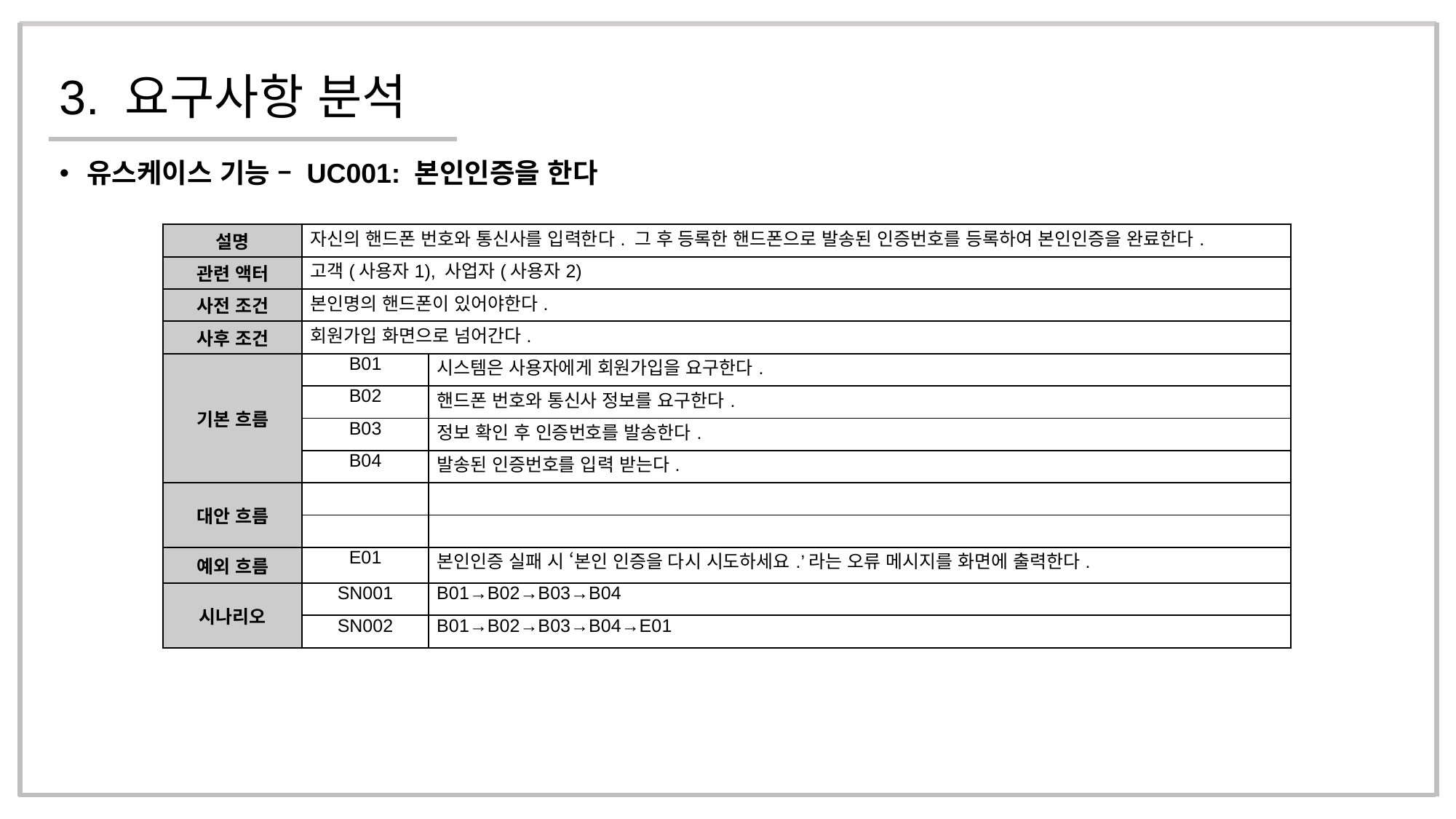

# 3. 요구사항 분석

유스케이스 기능 – UC001: 본인인증을 한다
| 설명 | 자신의 핸드폰 번호와 통신사를 입력한다. 그 후 등록한 핸드폰으로 발송된 인증번호를 등록하여 본인인증을 완료한다. |  |
| --- | --- | --- |
| 관련 액터 | 고객(사용자1), 사업자(사용자2) |  |
| 사전 조건 | 본인명의 핸드폰이 있어야한다. |  |
| 사후 조건 | 회원가입 화면으로 넘어간다. |  |
| 기본 흐름 | B01 | 시스템은 사용자에게 회원가입을 요구한다. |
|  | B02 | 핸드폰 번호와 통신사 정보를 요구한다. |
|  | B03 | 정보 확인 후 인증번호를 발송한다. |
|  | B04 | 발송된 인증번호를 입력 받는다. |
| 대안 흐름 |  |  |
|  |  |  |
| 예외 흐름 | E01 | 본인인증 실패 시 ‘본인 인증을 다시 시도하세요.’라는 오류 메시지를 화면에 출력한다. |
| 시나리오 | SN001 | B01→B02→B03→B04 |
|  | SN002 | B01→B02→B03→B04→E01 |